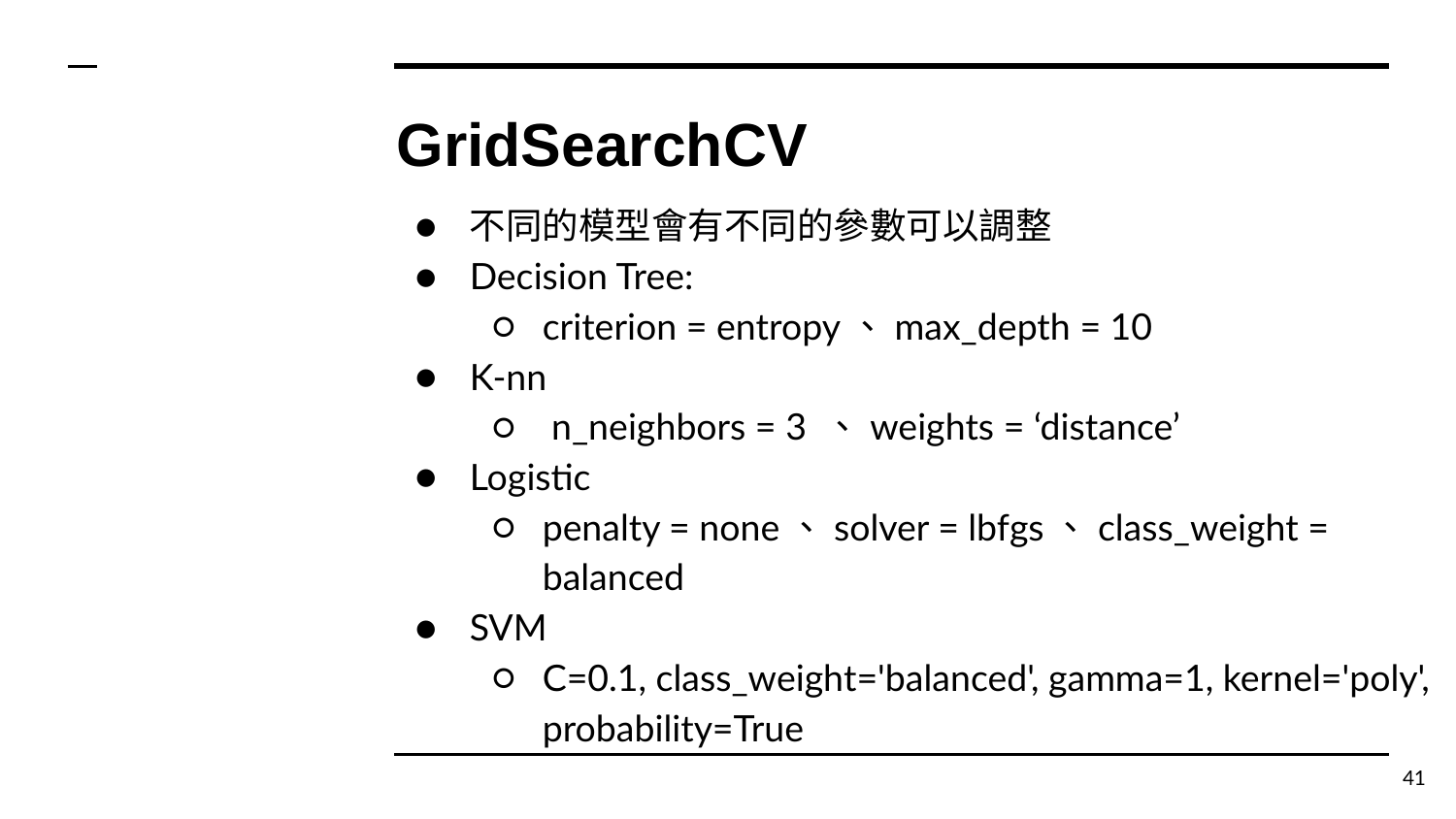

# GridSearchCV
不同的模型會有不同的參數可以調整
Decision Tree:
criterion = entropy、max_depth = 10
K-nn
 n_neighbors = 3 、weights = ‘distance’
Logistic
penalty = none、solver = lbfgs、class_weight = balanced
SVM
C=0.1, class_weight='balanced', gamma=1, kernel='poly', probability=True

41